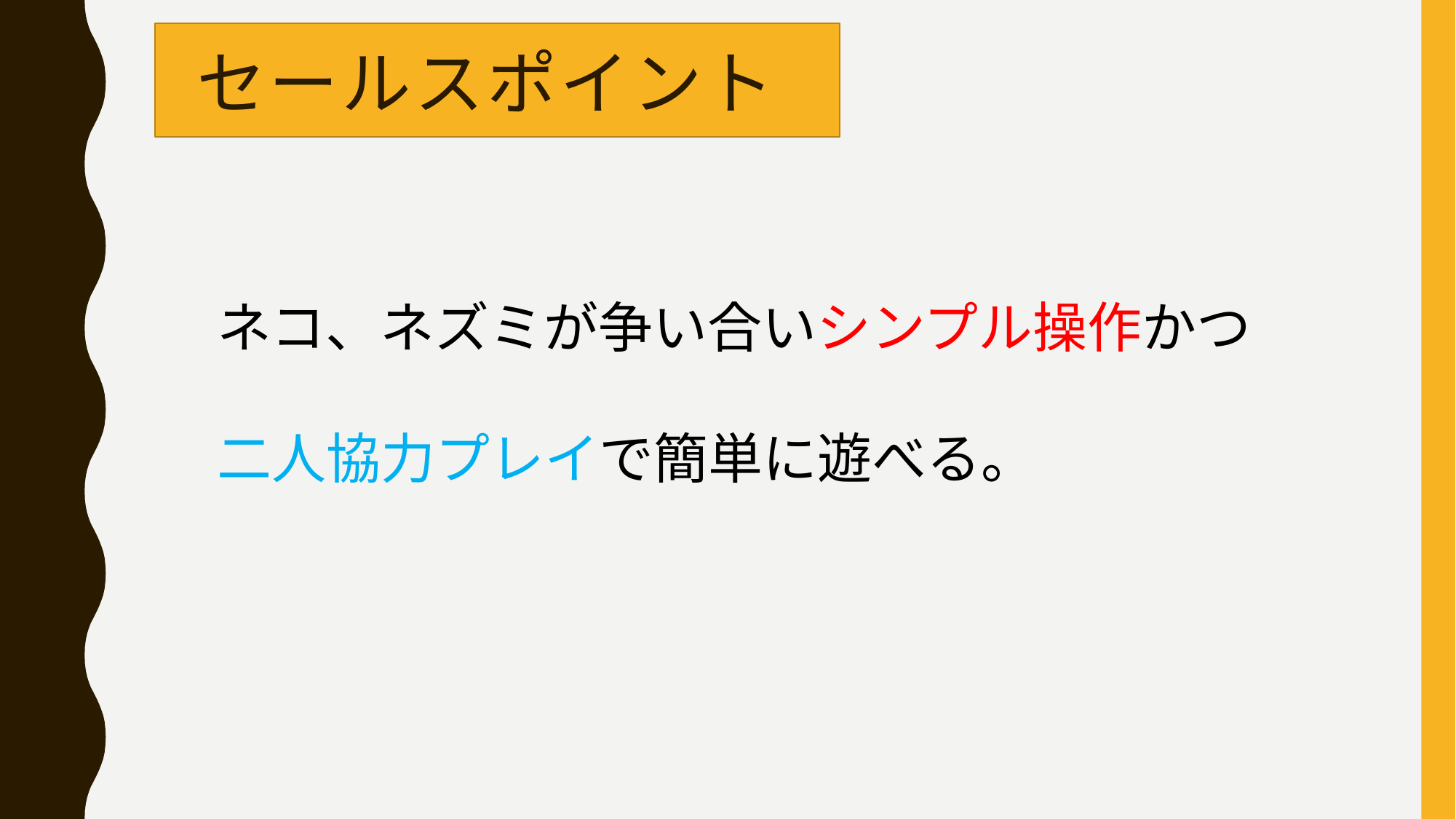

# セールスポイント
ネコ、ネズミが争い合いシンプル操作かつ

二人協力プレイで簡単に遊べる。